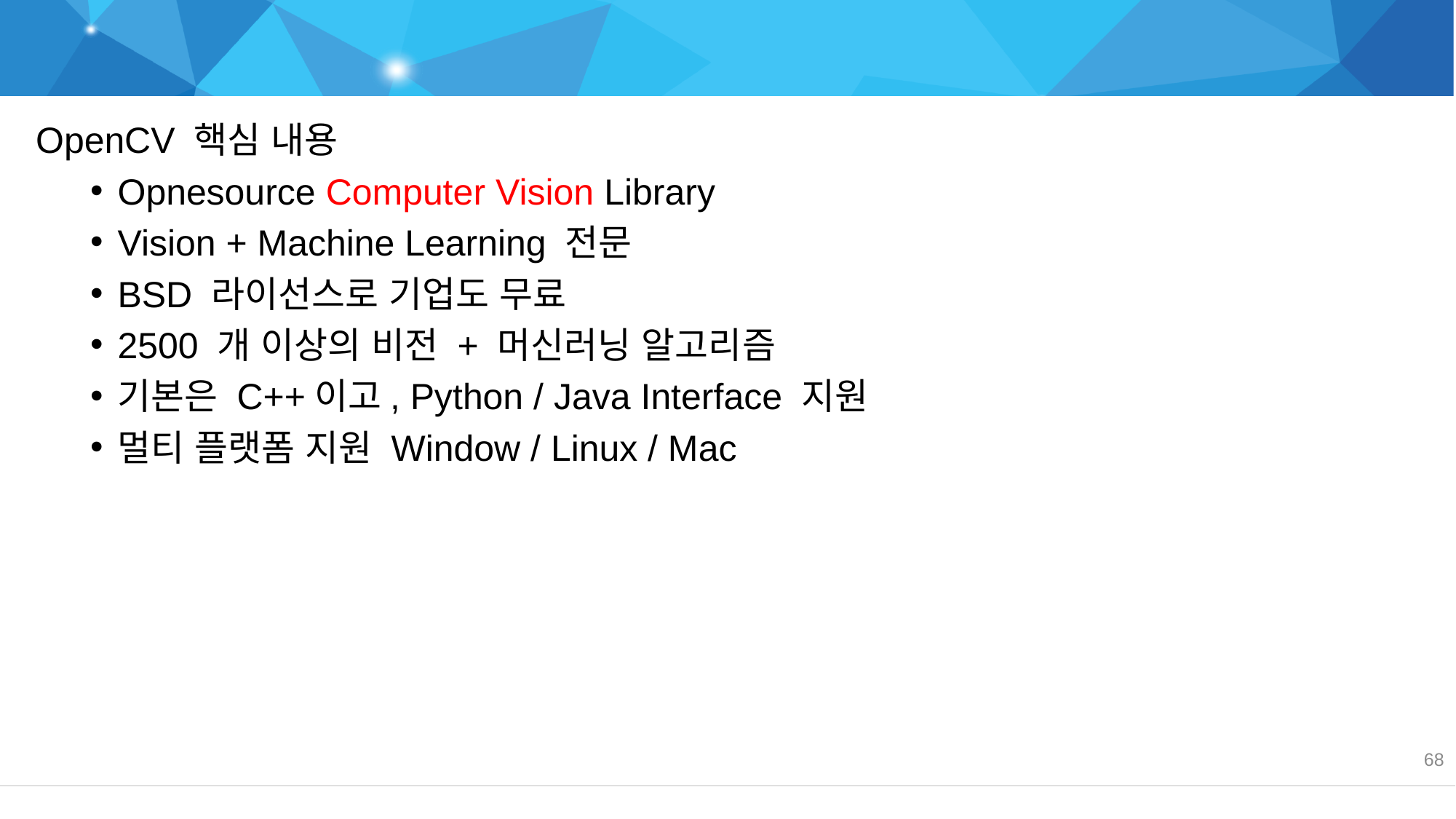

OpenCV
OpenCV 핵심 내용
Opnesource Computer Vision Library
Vision + Machine Learning 전문
BSD 라이선스로 기업도 무료
2500 개 이상의 비전 + 머신러닝 알고리즘
기본은 C++이고, Python / Java Interface 지원
멀티 플랫폼 지원 Window / Linux / Mac
68